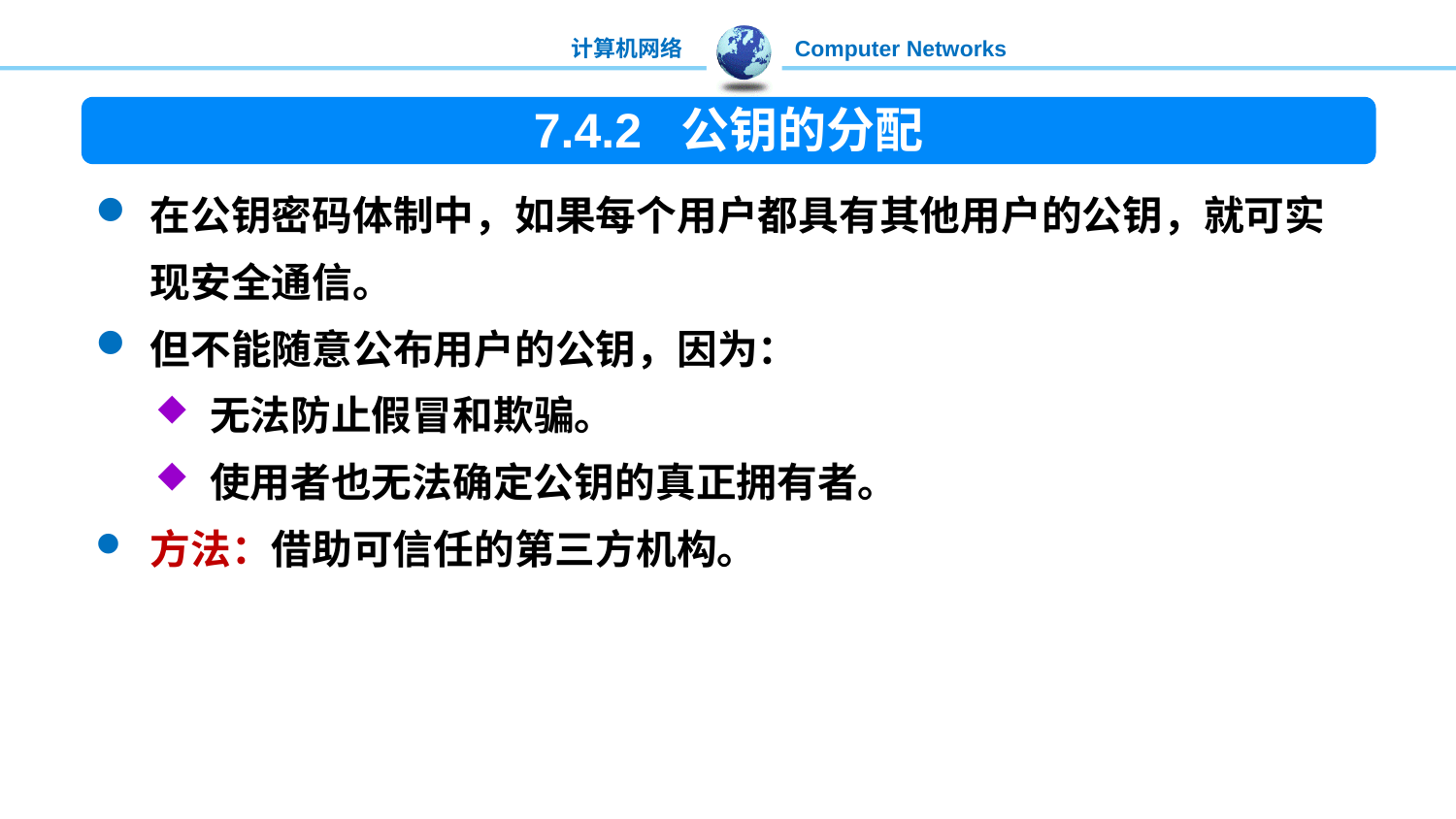

7.4.2  公钥的分配

在公钥密码体制中，如果每个用户都具有其他用户的公钥，就可实现安全通信。
但不能随意公布用户的公钥，因为：
无法防止假冒和欺骗。
使用者也无法确定公钥的真正拥有者。
方法：借助可信任的第三方机构。